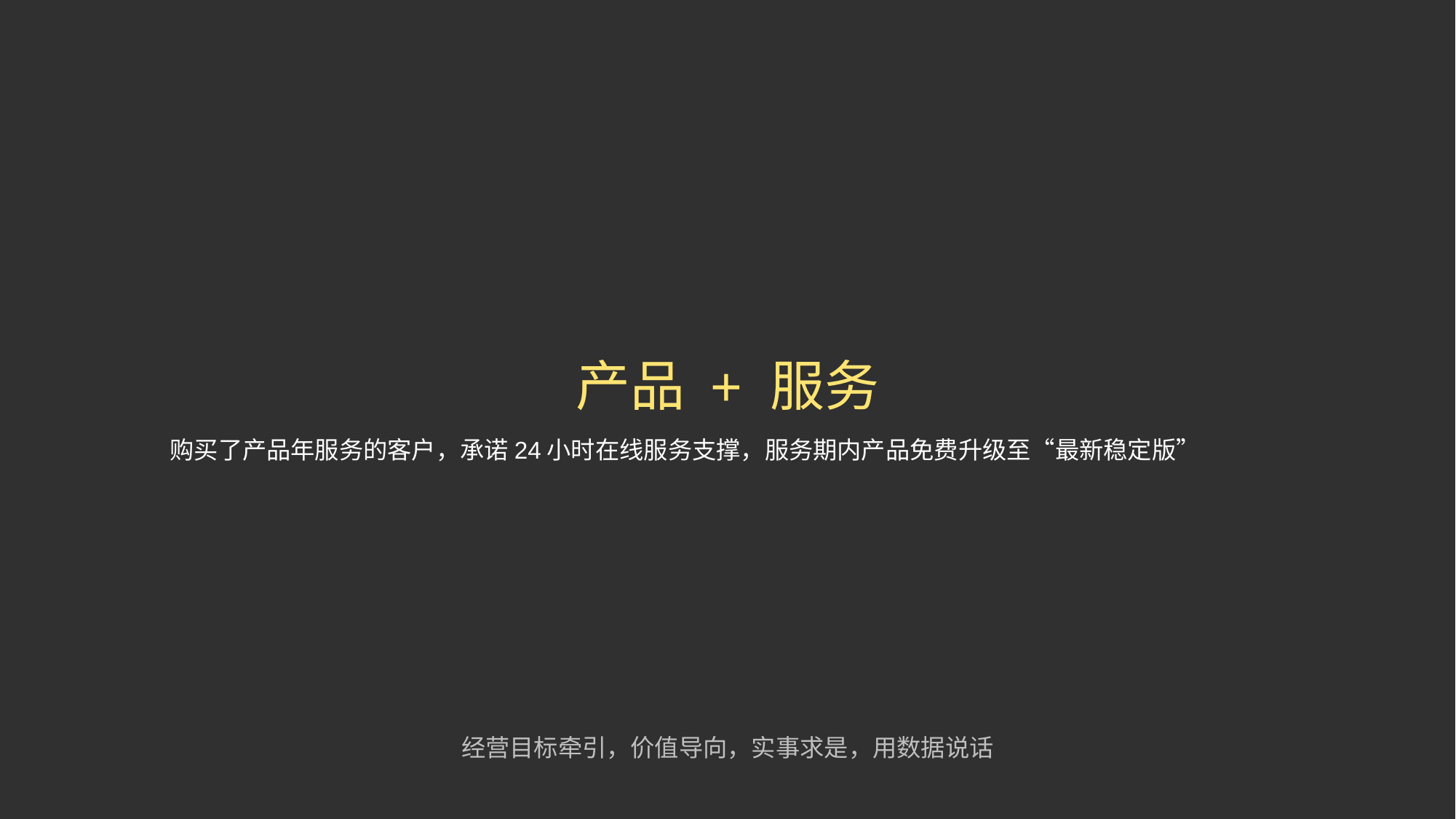

产品 + 服务
购买了产品年服务的客户，承诺24小时在线服务支撑，服务期内产品免费升级至“最新稳定版”
经营目标牵引，价值导向，实事求是，用数据说话